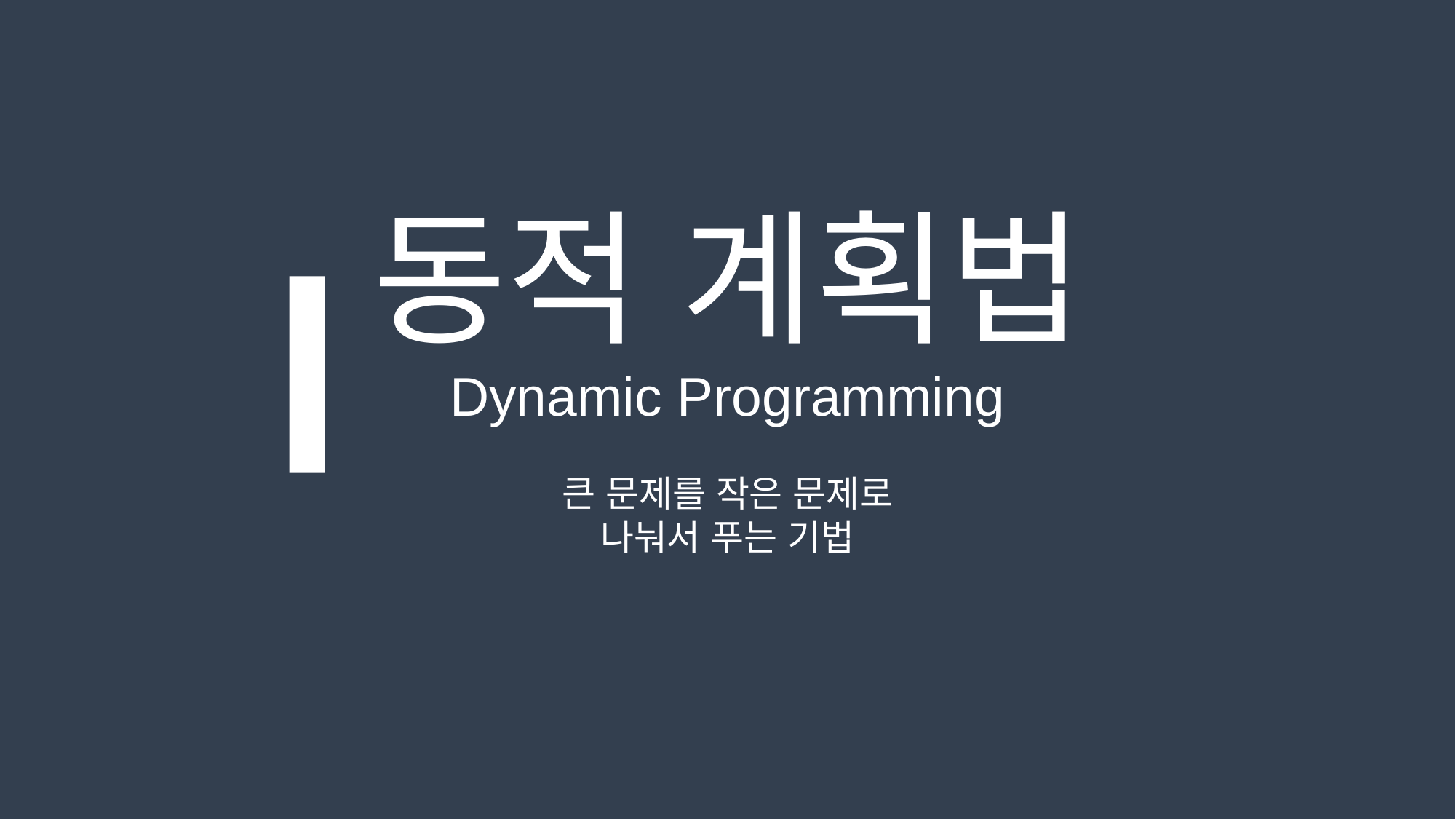

동적 계획법
Dynamic Programming

큰 문제를 작은 문제로
나눠서 푸는 기법